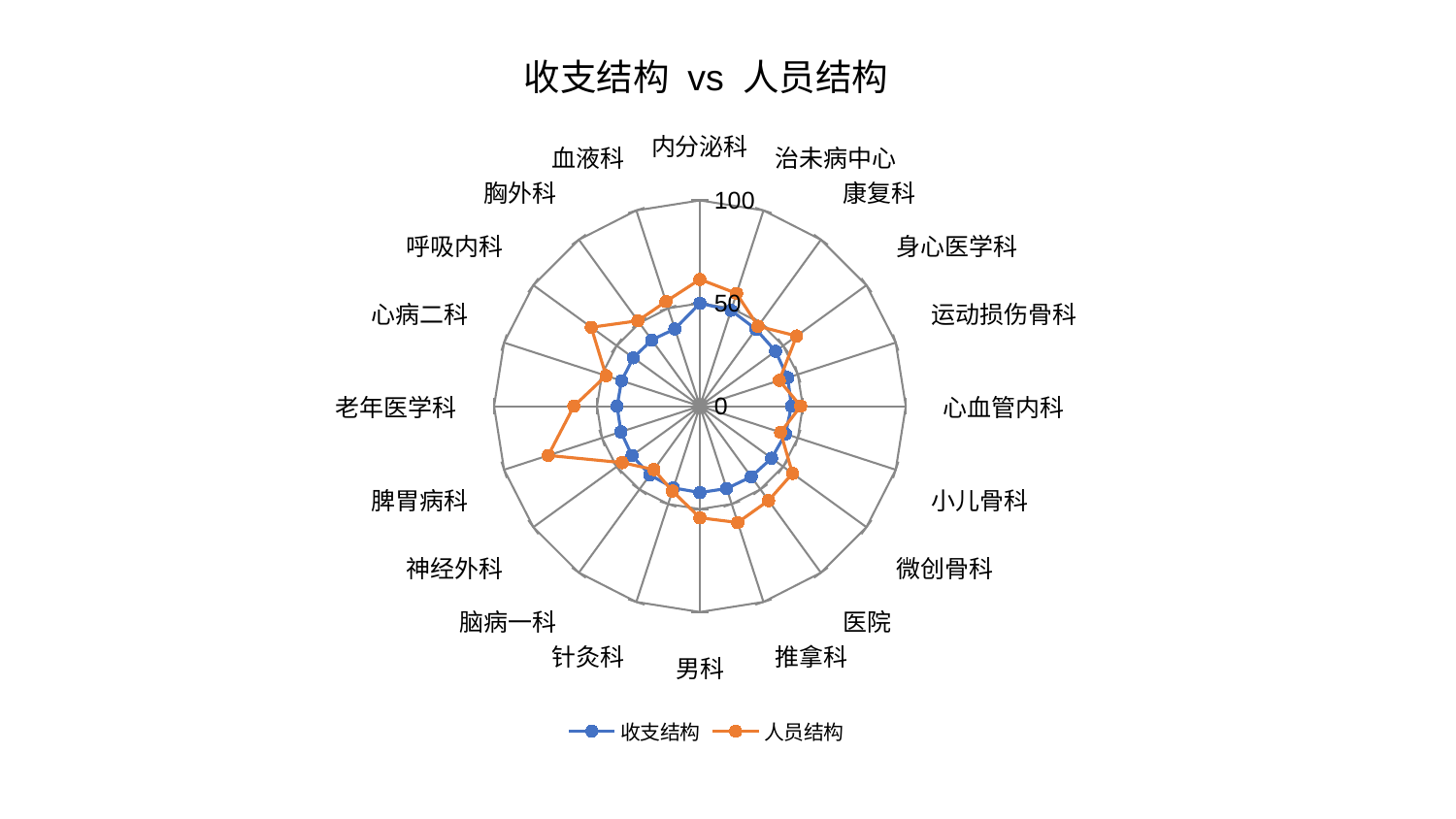

### Chart: 收支结构 vs 人员结构

| Category | 收支结构 | 人员结构 |
|---|---|---|
| 内分泌科 | 50.015895834835256 | 61.612689459017616 |
| 治未病中心 | 48.98737180577059 | 57.624983258916174 |
| 康复科 | 46.27337713009612 | 48.04127356604643 |
| 身心医学科 | 45.436085300332486 | 58.04216328679877 |
| 运动损伤骨科 | 44.847484255337335 | 40.5530025453713 |
| 心血管内科 | 44.43714946246802 | 48.962579214842634 |
| 小儿骨科 | 43.71910785580761 | 41.22464852717509 |
| 微创骨科 | 43.02963705435107 | 55.60411228853651 |
| 医院 | 42.40314211764804 | 56.70336992574875 |
| 推拿科 | 42.086565770835215 | 59.451526733401245 |
| 男科 | 41.980130662842605 | 54.24760825083693 |
| 针灸科 | 41.749683344987474 | 43.37450177610171 |
| 脑病一科 | 41.30229258467876 | 38.082105829421096 |
| 神经外科 | 40.81570227875432 | 46.69448138998125 |
| 脾胃病科 | 40.35559572378647 | 77.46328253721036 |
| 老年医学科 | 40.24453121916466 | 61.233123093266435 |
| 心病二科 | 40.02298530793634 | 47.929473038431524 |
| 呼吸内科 | 40.01037796719541 | 65.25144232049696 |
| 胸外科 | 39.800168070154825 | 51.293535364081066 |
| 血液科 | 39.462993278378924 | 53.48430400080819 |
27